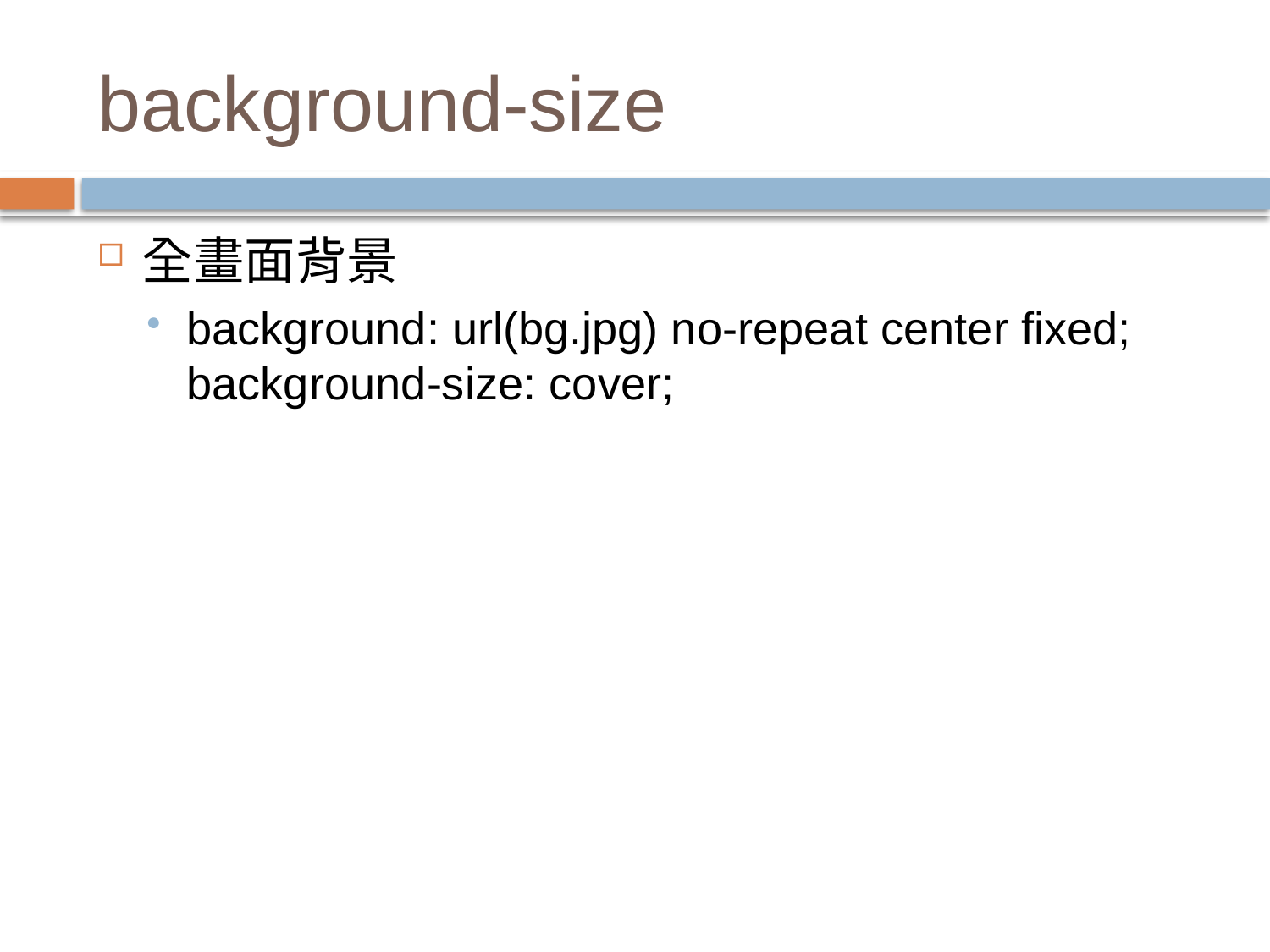

# background-size
全畫面背景
background: url(bg.jpg) no-repeat center fixed;
background-size: cover;